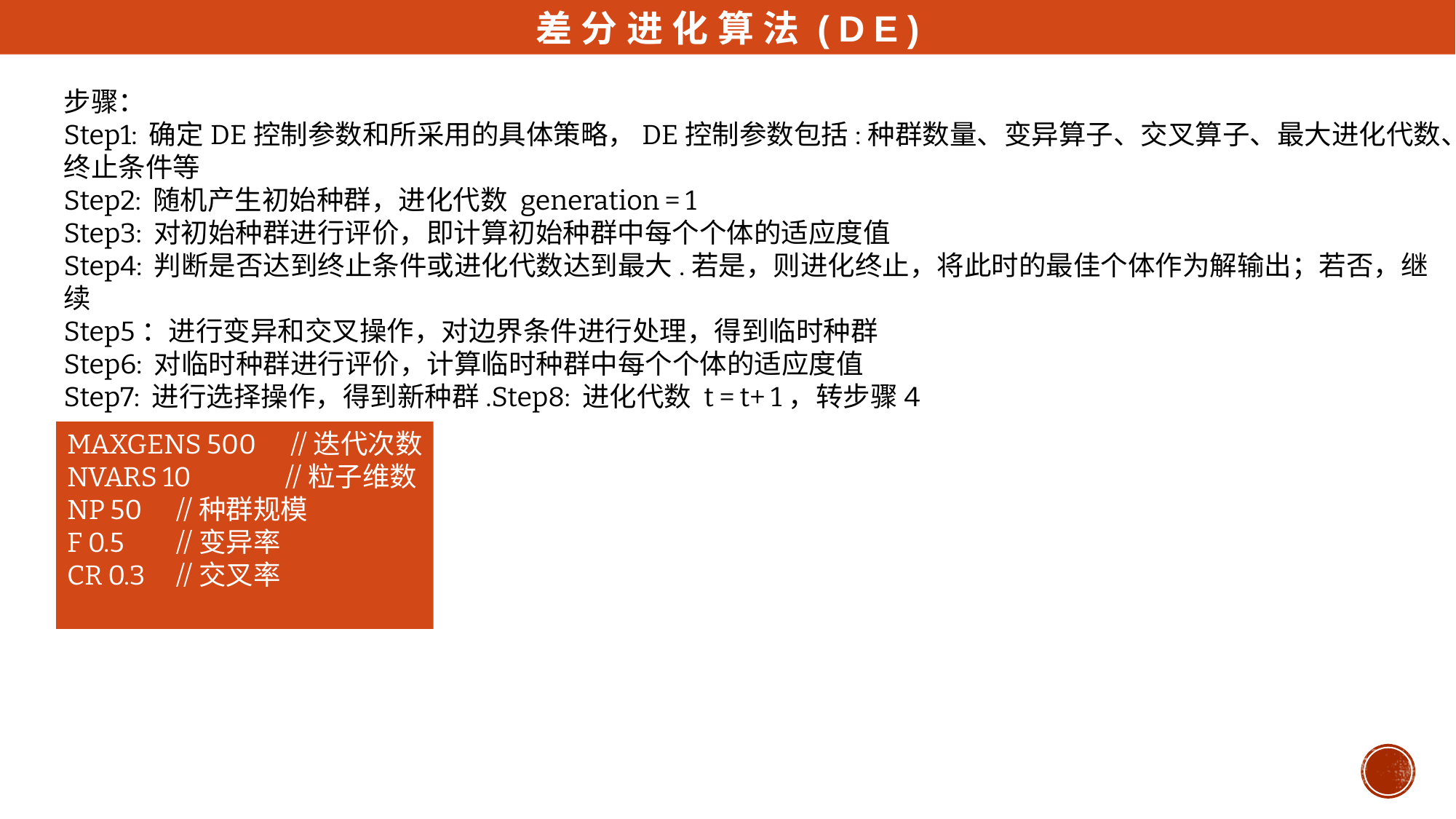

差分进化算法(DE)
步骤：
Step1: 确定DE控制参数和所采用的具体策略，DE控制参数包括:种群数量、变异算子、交叉算子、最大进化代数、终止条件等
Step2: 随机产生初始种群，进化代数 generation = 1
Step3: 对初始种群进行评价，即计算初始种群中每个个体的适应度值
Step4: 判断是否达到终止条件或进化代数达到最大.若是，则进化终止，将此时的最佳个体作为解输出；若否，继续
Step5：进行变异和交叉操作，对边界条件进行处理，得到临时种群
Step6: 对临时种群进行评价，计算临时种群中每个个体的适应度值
Step7: 进行选择操作，得到新种群.Step8: 进化代数 t = t+ 1，转步骤4
MAXGENS 500	 //迭代次数
NVARS 10	//粒子维数
NP 50	//种群规模
F 0.5	//变异率
CR 0.3	//交叉率